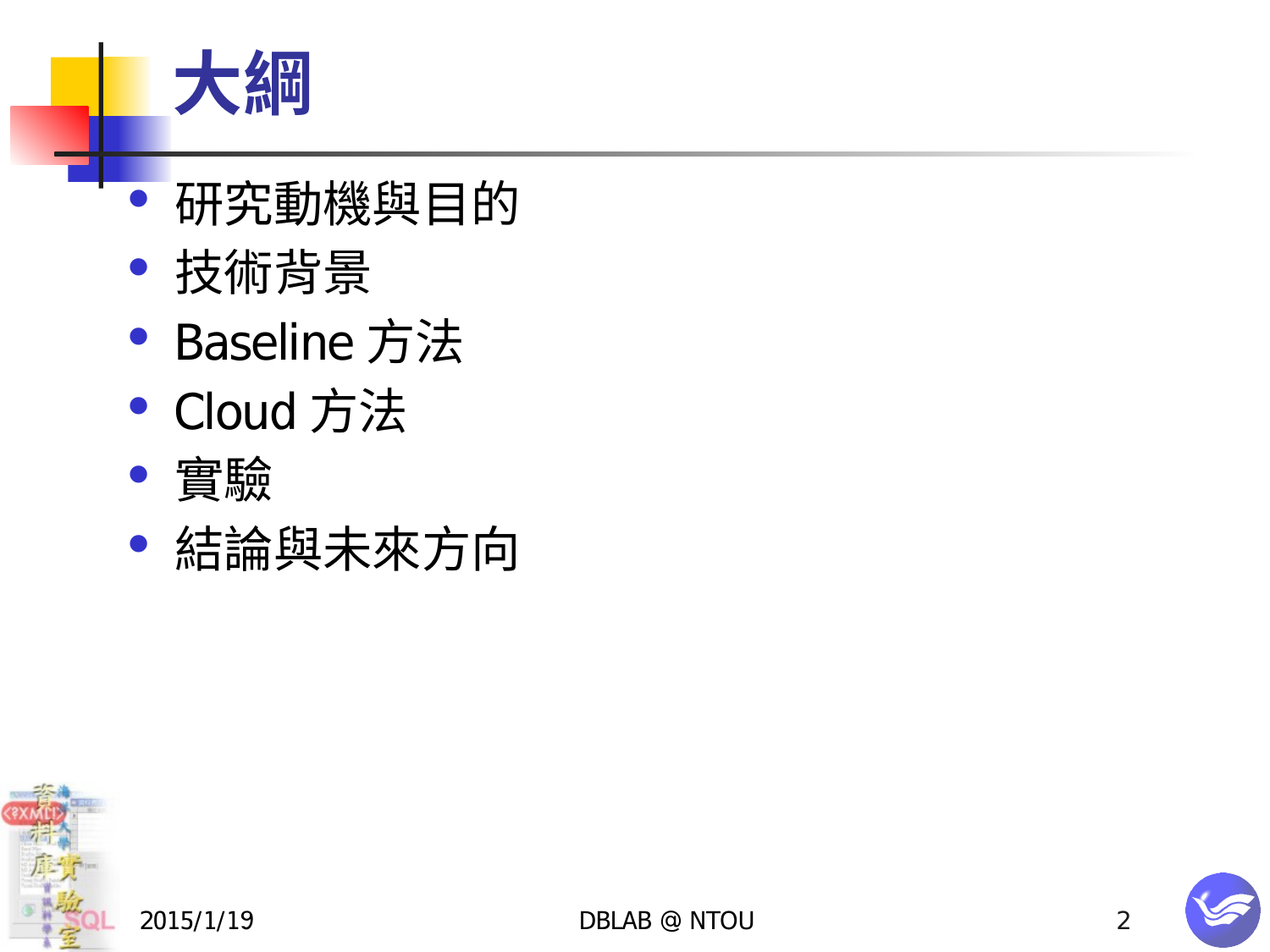

# 大綱
研究動機與目的
技術背景
Baseline方法
Cloud方法
實驗
結論與未來方向

2015/1/19
DBLAB @ NTOU
2